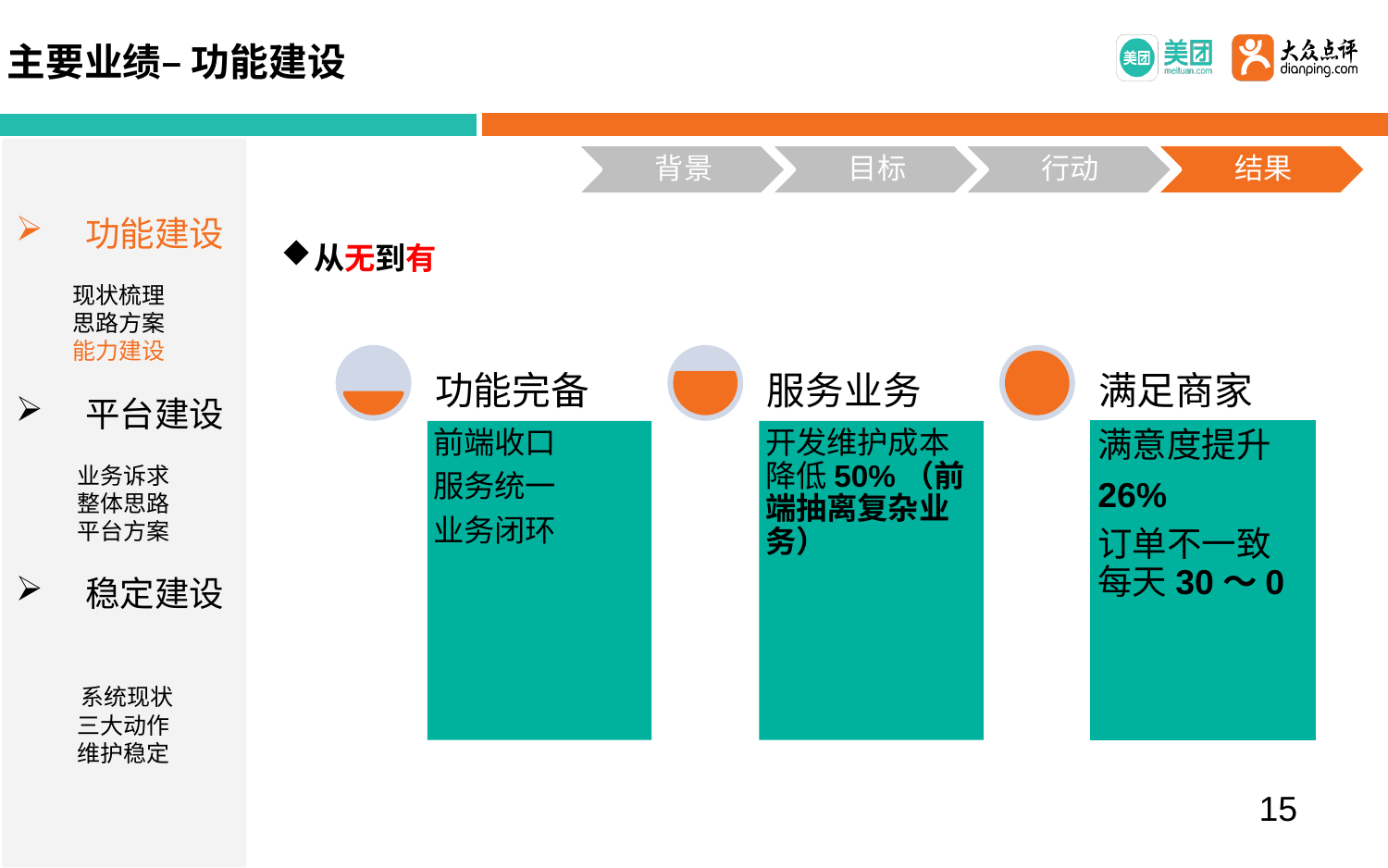

# 主要业绩– 功能建设
功能建设

          现状梳理
          思路方案
          能力建设

平台建设

           业务诉求
           整体思路
           平台方案

稳定建设

          系统现状
           三大动作
           维护稳定

背景
目标
行动
结果

从无到有
前端收口
服务统一
业务闭环
功能完备
开发维护成本降低50%（前端抽离复杂业务）
服务业务
满意度提升
26%
订单不一致
每天30～0
满足商家
15